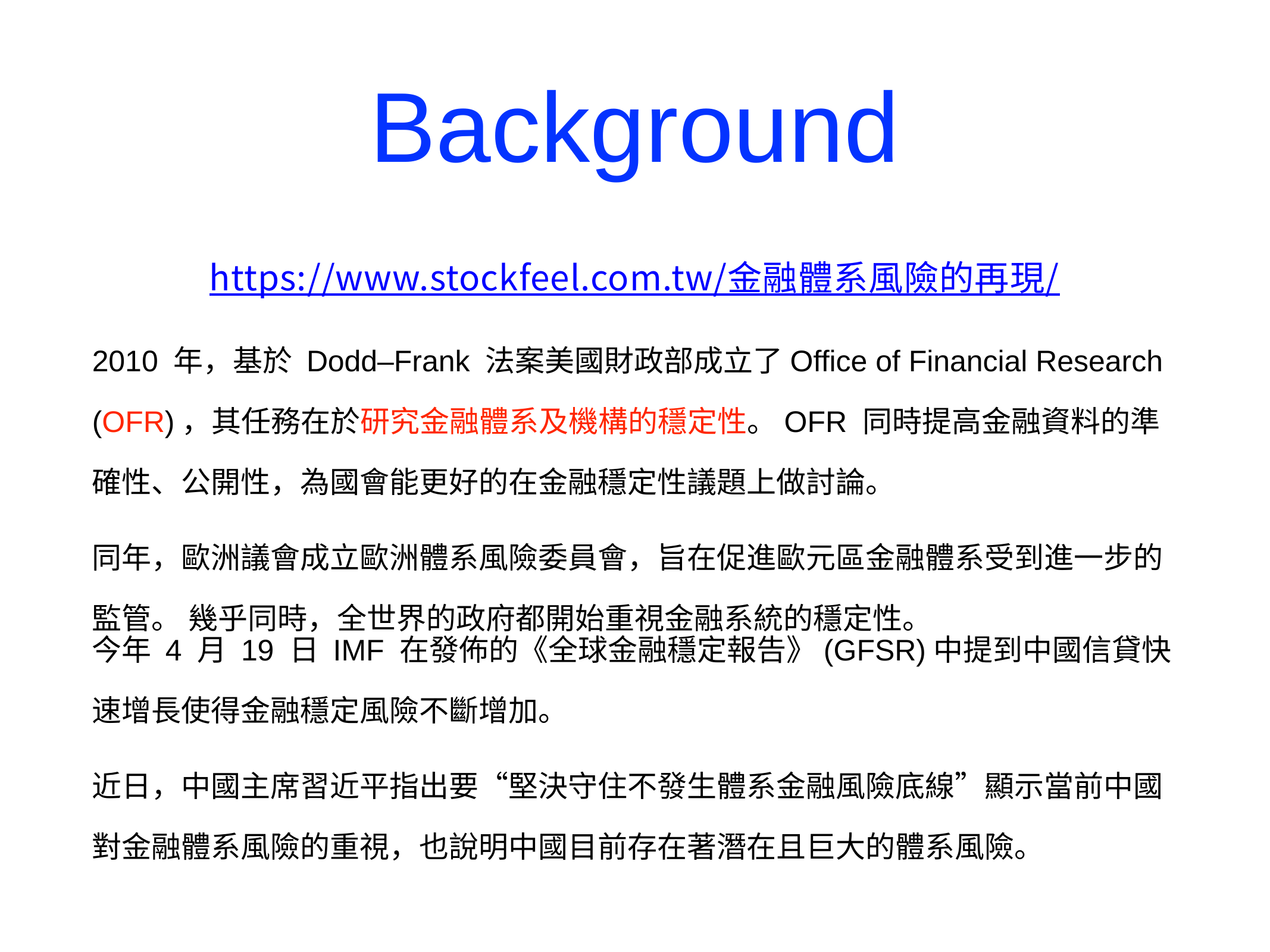

# Background
https://www.stockfeel.com.tw/金融體系風險的再現/
2010 年，基於 Dodd–Frank 法案美國財政部成立了Office of Financial Research (OFR)，其任務在於研究金融體系及機構的穩定性。OFR 同時提高金融資料的準確性、公開性，為國會能更好的在金融穩定性議題上做討論。
同年，歐洲議會成立歐洲體系風險委員會，旨在促進歐元區金融體系受到進一步的監管。 幾乎同時，全世界的政府都開始重視金融系統的穩定性。
今年 4 月 19 日 IMF 在發佈的《全球金融穩定報告》(GFSR)中提到中國信貸快速增長使得金融穩定風險不斷增加。
近日，中國主席習近平指出要“堅決守住不發生體系金融風險底線”顯示當前中國對金融體系風險的重視，也說明中國目前存在著潛在且巨大的體系風險。